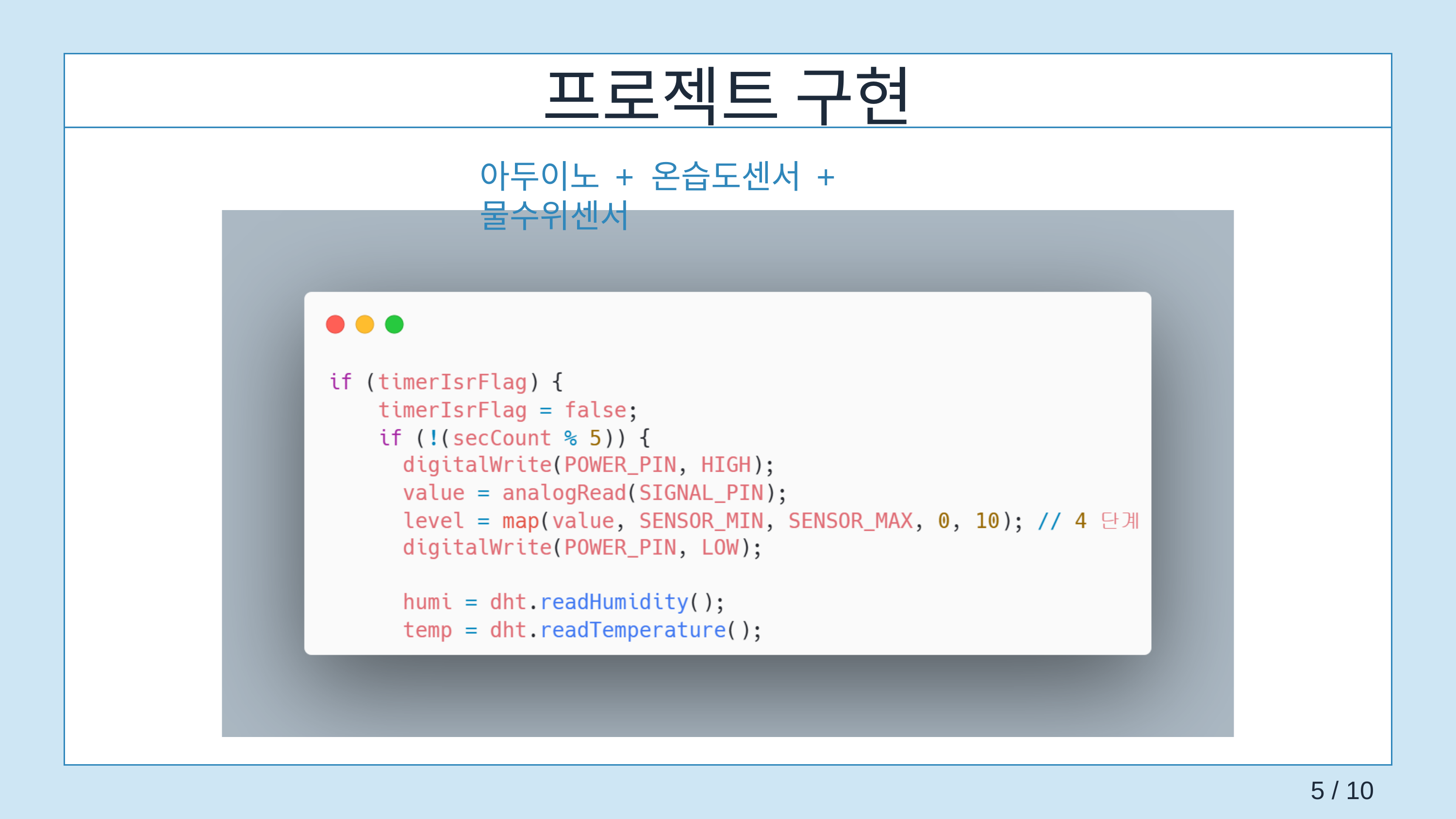

프로젝트 구현

아두이노 + 온습도센서 + 물수위센서

 5 / 10